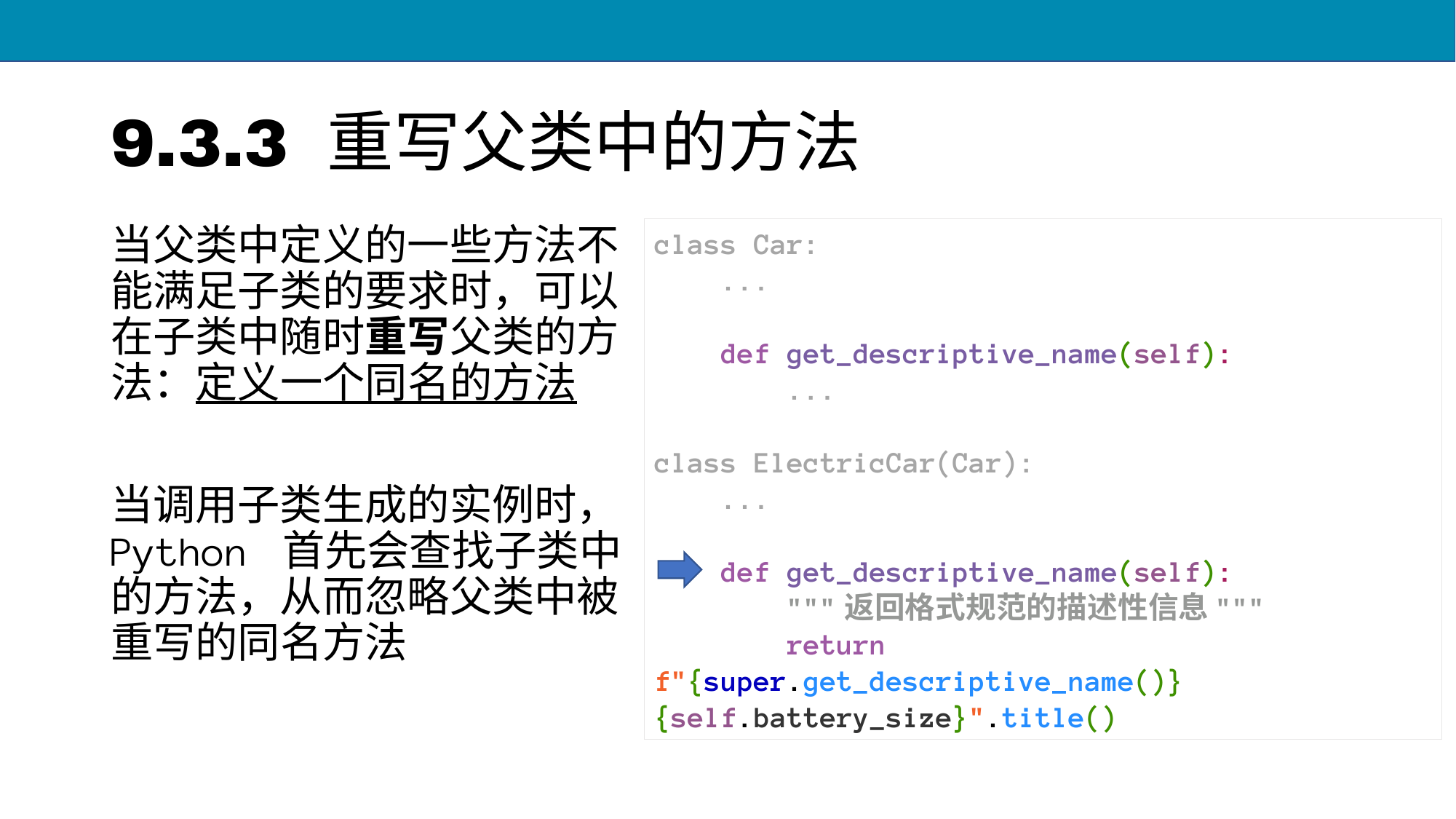

# 9.3.3 重写父类中的方法
当父类中定义的一些方法不能满足子类的要求时，可以在子类中随时重写父类的方法：定义一个同名的方法

当调用子类生成的实例时，Python 首先会查找子类中的方法，从而忽略父类中被重写的同名方法
class Car:
    ...
    def get_descriptive_name(self):
        ...
class ElectricCar(Car):
    ...
    def get_descriptive_name(self):
        """返回格式规范的描述性信息"""
        return f"{super.get_descriptive_name()} {self.battery_size}".title()